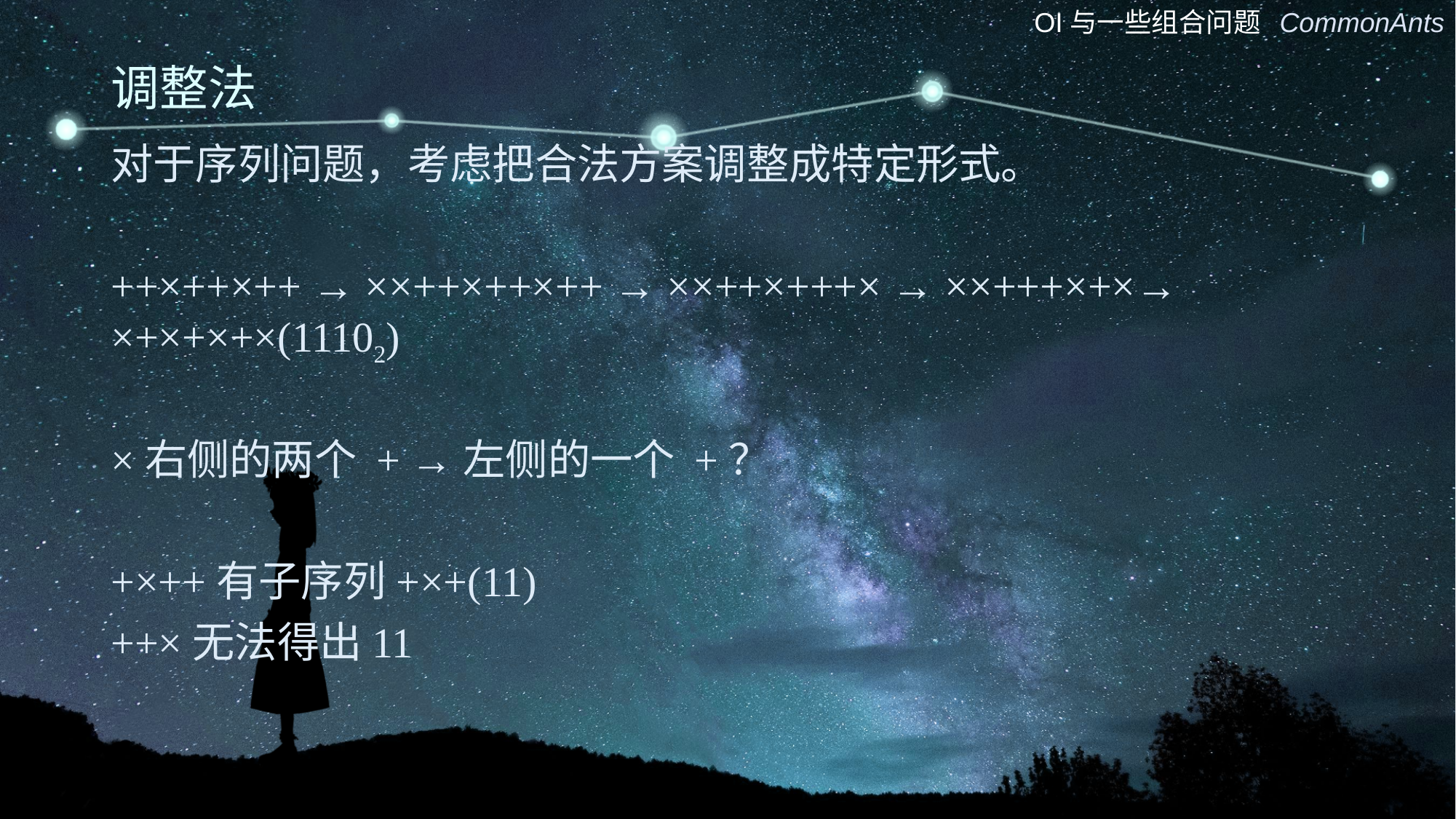

# 调整法
对于序列问题，考虑把合法方案调整成特定形式。

++×++×++ → ××++×++×++ → ××++×+++× → ××+++×+×→ ×+×+×+×(11102)

×右侧的两个 + →左侧的一个 +？

+×++有子序列+×+(11)
++×无法得出11